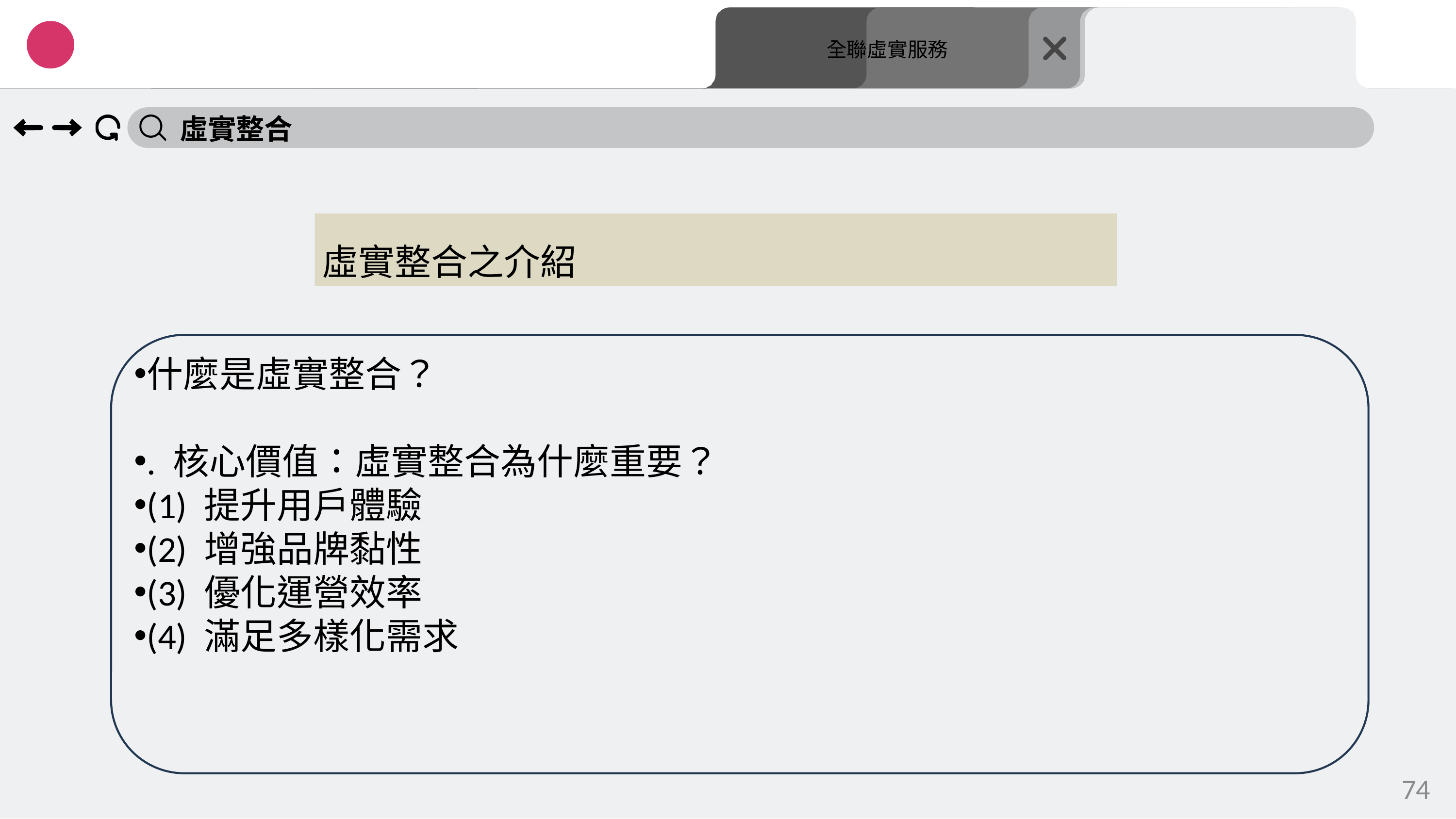

大數據分析
Title Page
Contents
共同點
全聯虛實服務

虛實整合

虛實整合之介紹

什麼是虛實整合？

. 核心價值：虛實整合為什麼重要？
(1) 提升用戶體驗
(2) 增強品牌黏性
(3) 優化運營效率
(4) 滿足多樣化需求
74